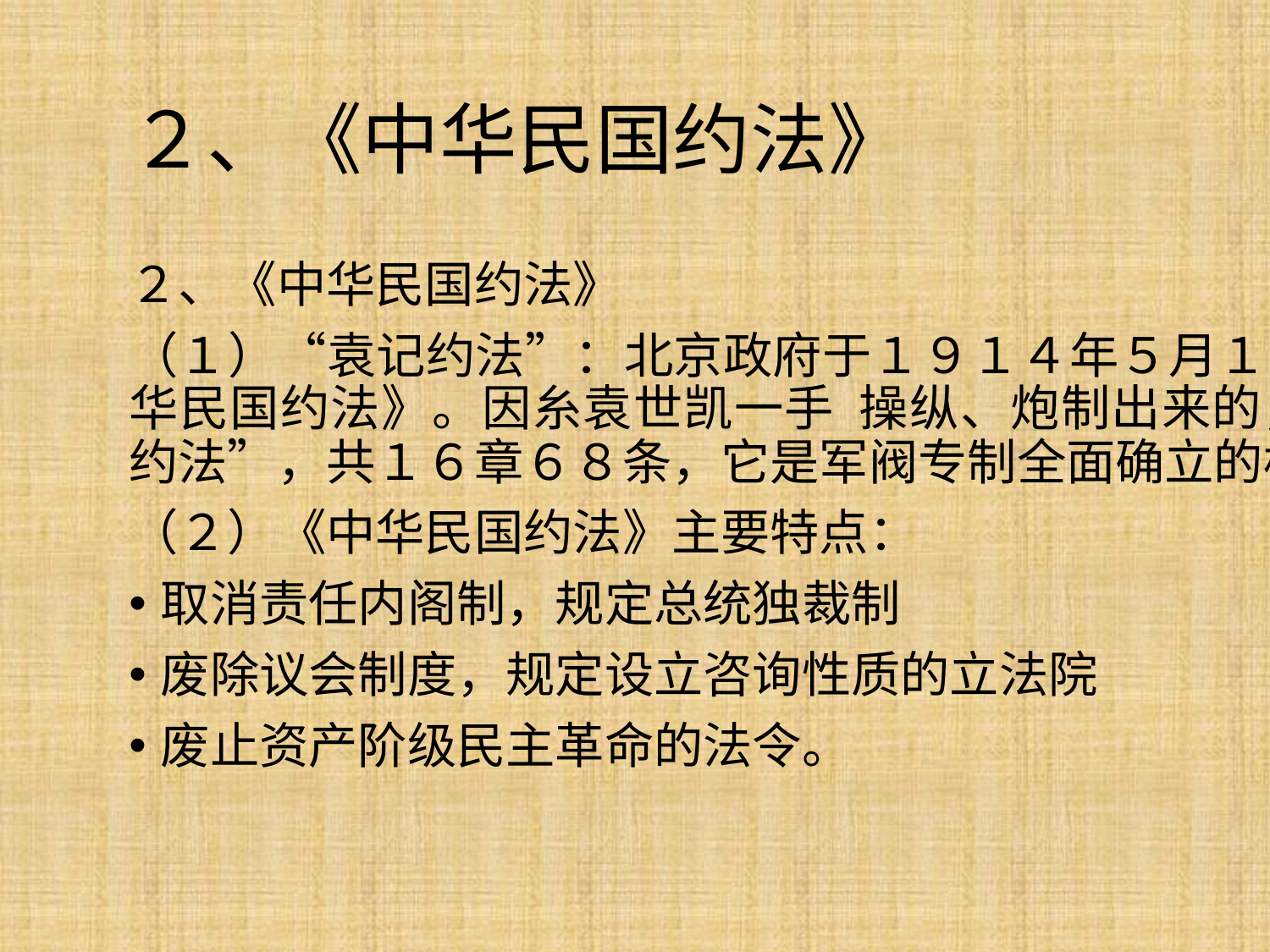

# ２、《中华民国约法》
２、《中华民国约法》
（１）“袁记约法”：北京政府于１９１４年５月１日公布的《中华民国约法》。因糸袁世凯一手  操纵、炮制出来的，故称“袁记约法”，共１６章６８条，它是军阀专制全面确立的标志。
（２）《中华民国约法》主要特点：
取消责任内阁制，规定总统独裁制
废除议会制度，规定设立咨询性质的立法院
废止资产阶级民主革命的法令。